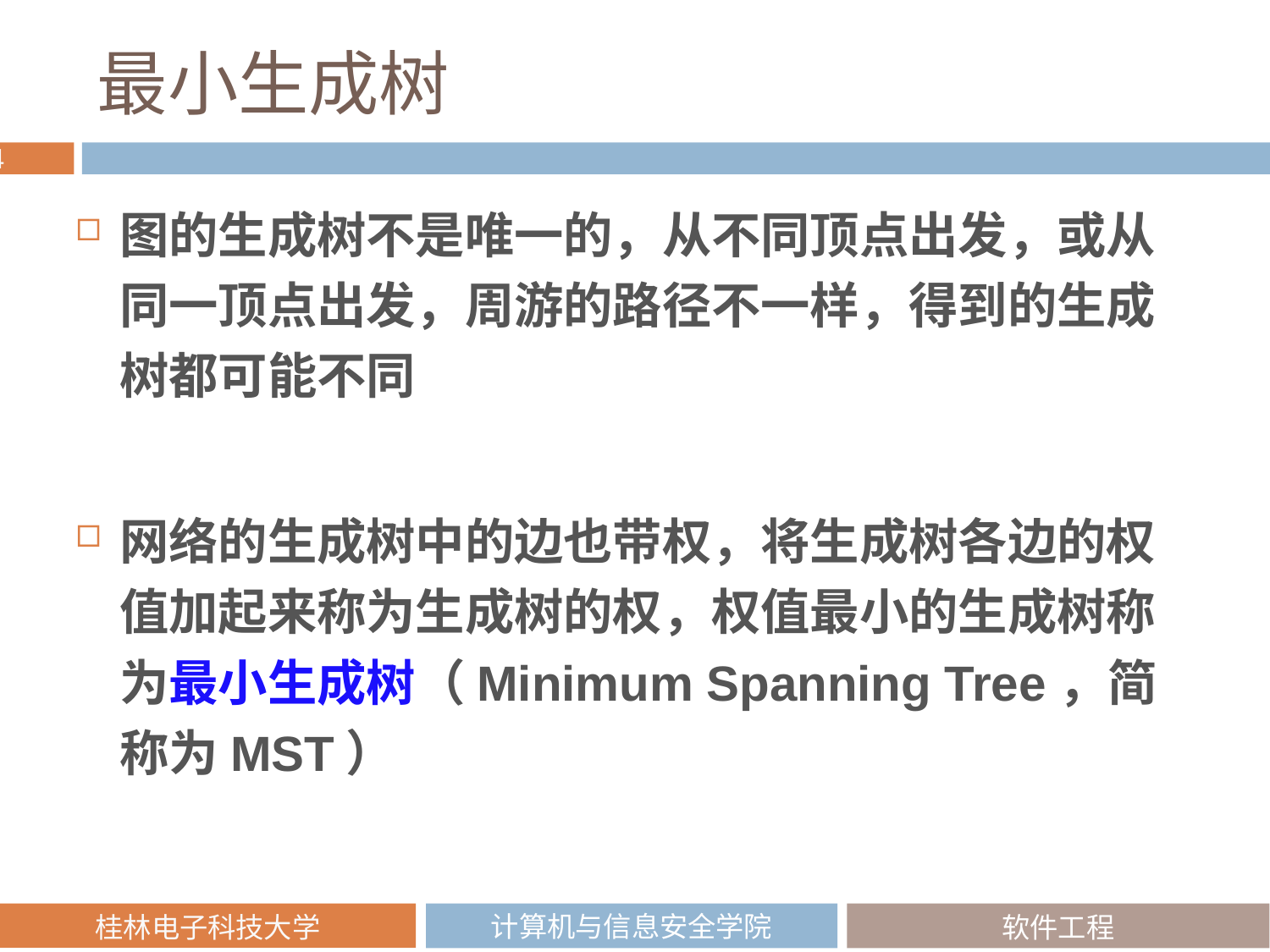

# 最小生成树
图的生成树不是唯一的，从不同顶点出发，或从同一顶点出发，周游的路径不一样，得到的生成树都可能不同

网络的生成树中的边也带权，将生成树各边的权值加起来称为生成树的权，权值最小的生成树称为最小生成树（Minimum Spanning Tree，简称为MST）